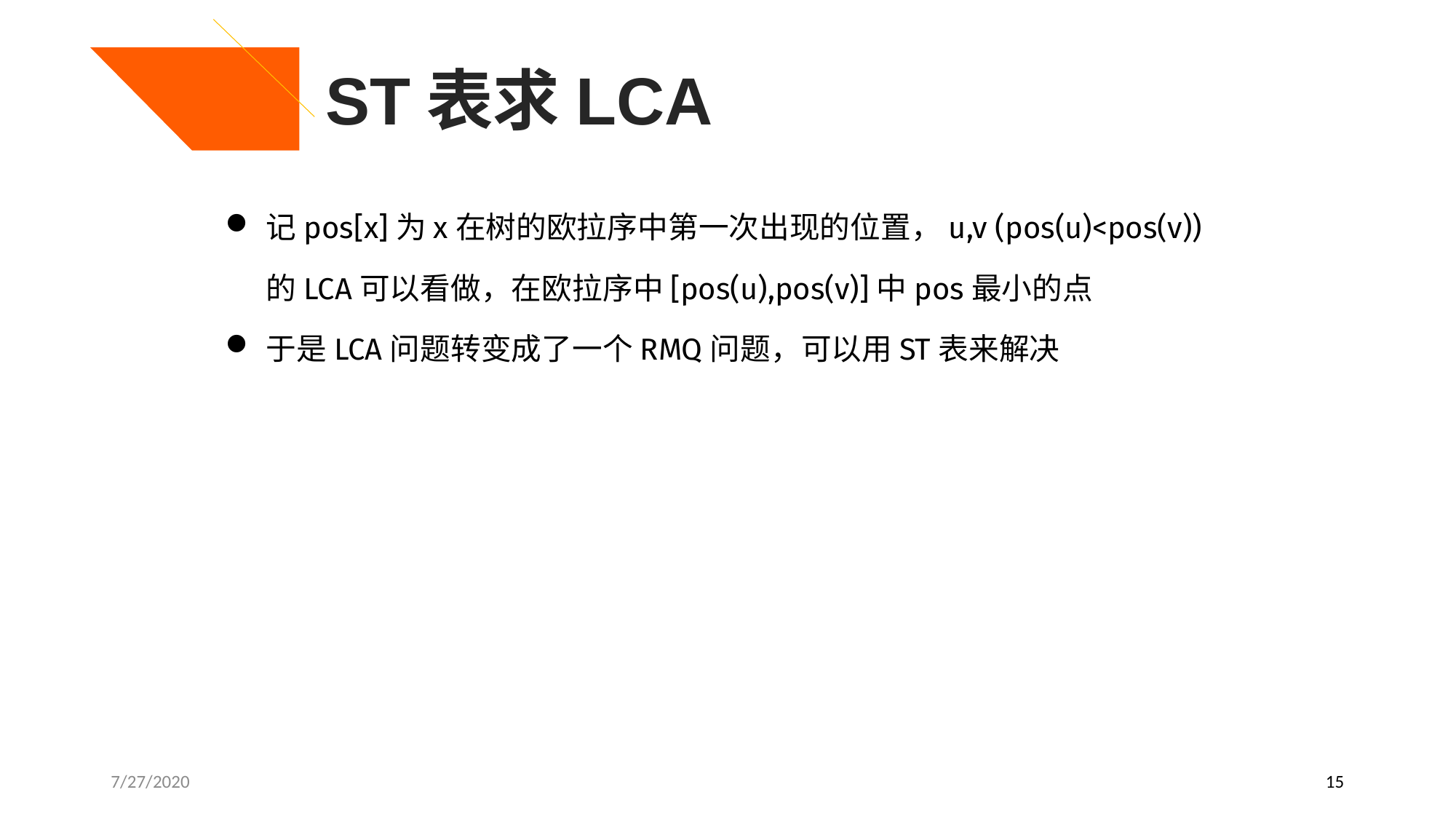

ST表求LCA
记pos[x]为x在树的欧拉序中第一次出现的位置，u,v (pos(u)<pos(v))的LCA可以看做，在欧拉序中[pos(u),pos(v)]中pos最小的点
于是LCA问题转变成了一个RMQ问题，可以用ST表来解决
7/27/2020
15